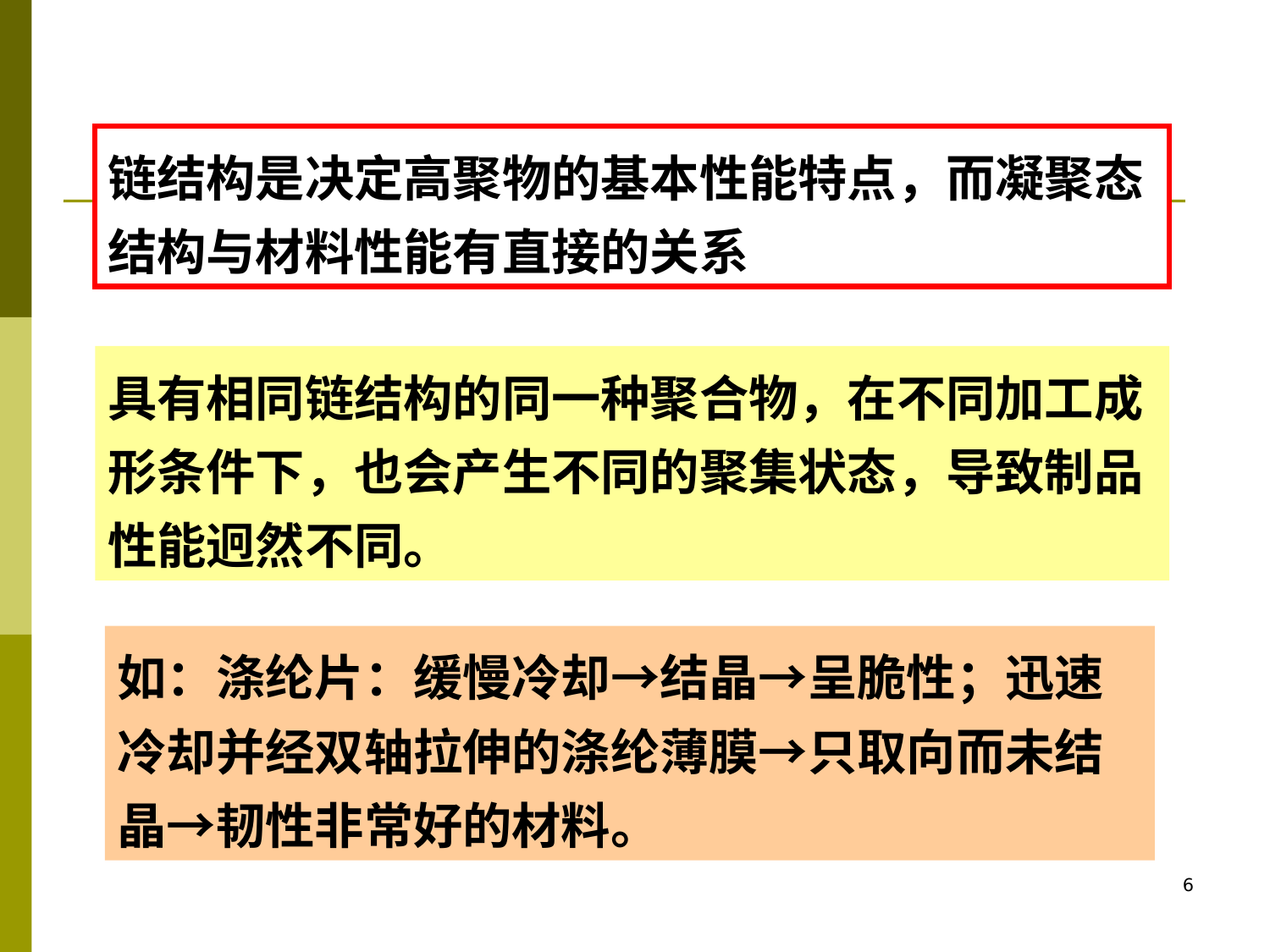

链结构是决定高聚物的基本性能特点，而凝聚态结构与材料性能有直接的关系
具有相同链结构的同一种聚合物，在不同加工成形条件下，也会产生不同的聚集状态，导致制品性能迥然不同。
如：涤纶片：缓慢冷却→结晶→呈脆性；迅速冷却并经双轴拉伸的涤纶薄膜→只取向而未结晶→韧性非常好的材料。
6